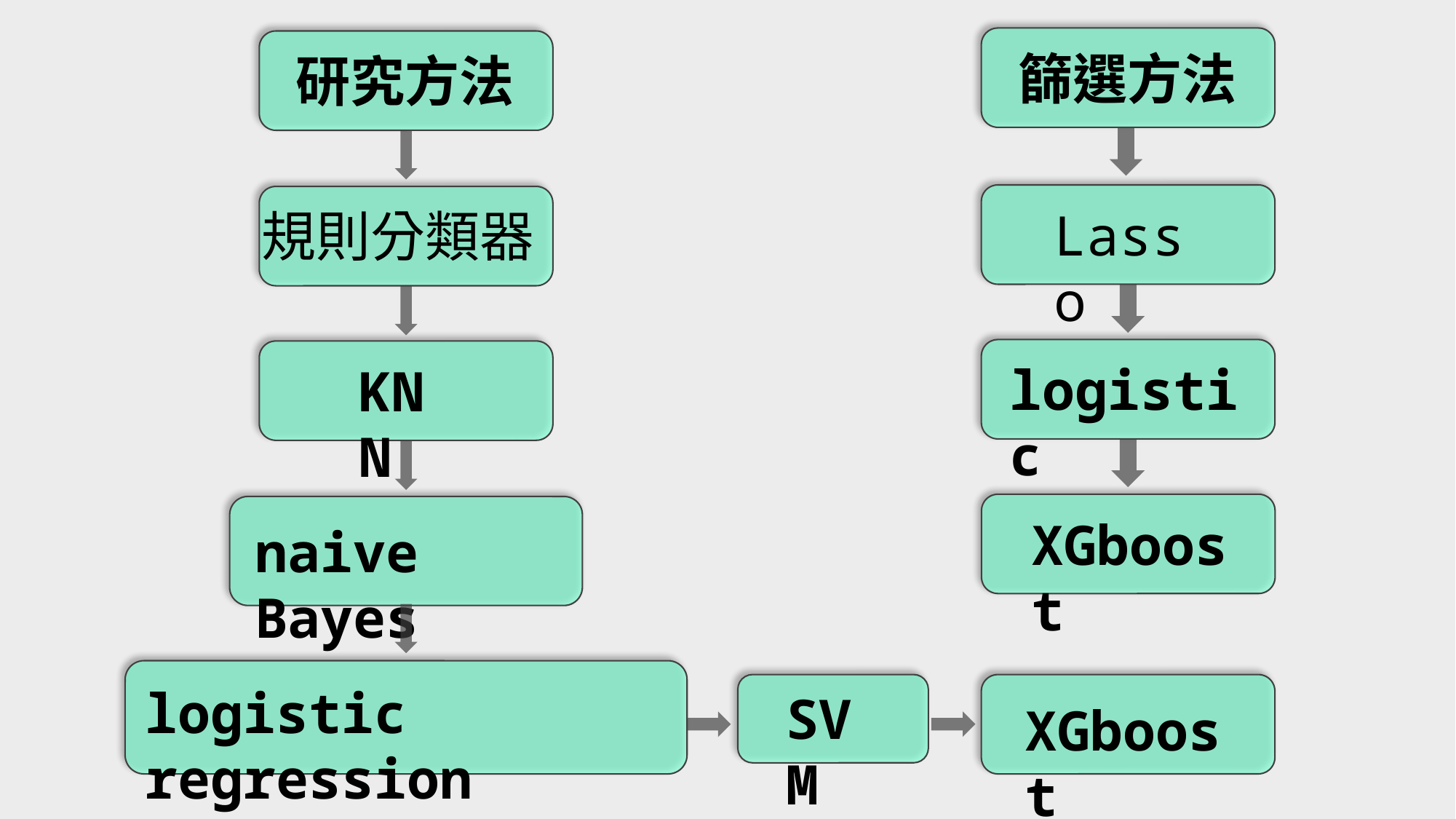

篩選方法
研究方法

Lasso
規則分類器

logistic
KNN

XGboost
naive Bayes

logistic regression

SVM
XGboost